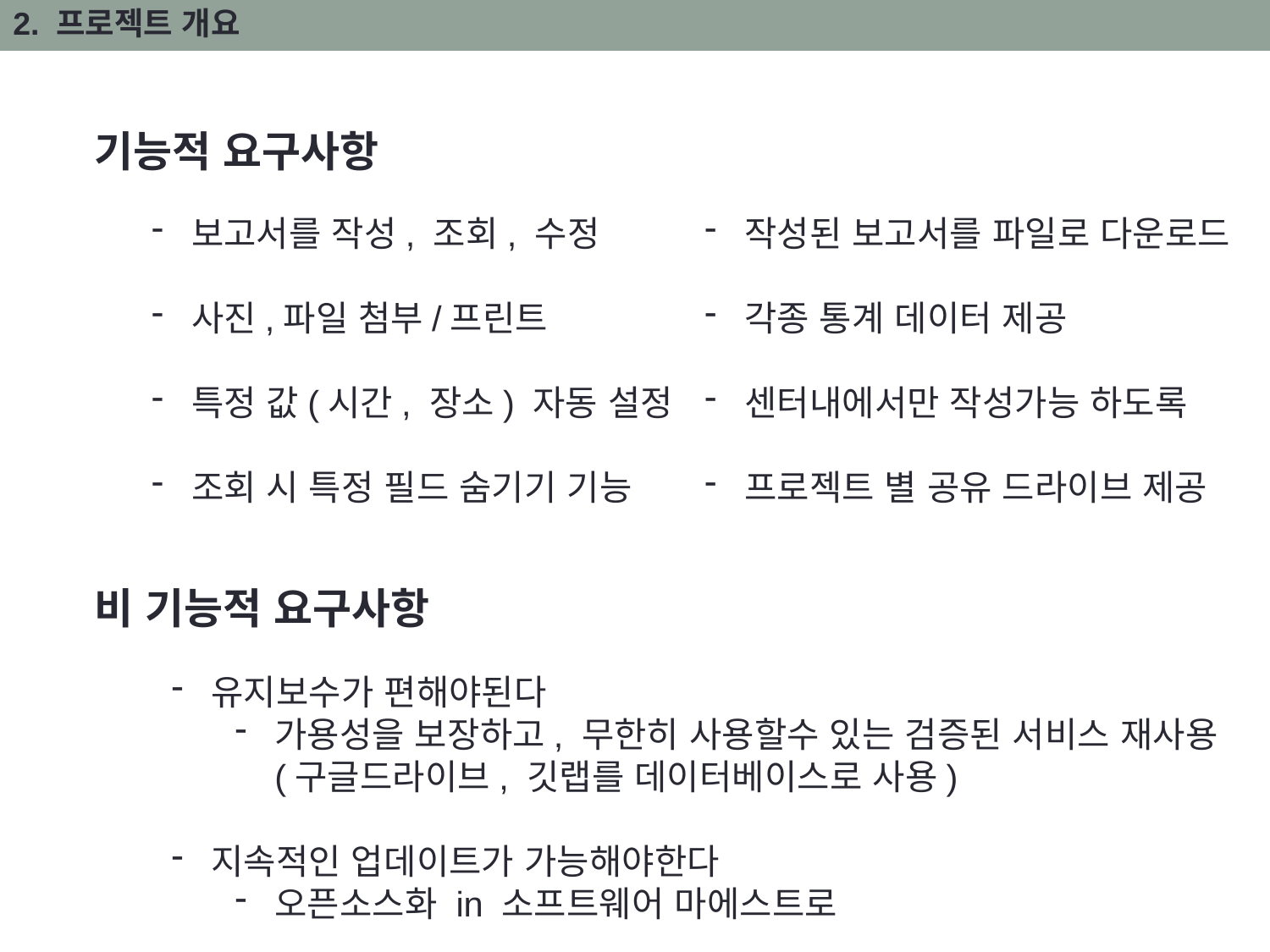

2. 프로젝트 개요
기능적 요구사항
보고서를 작성, 조회, 수정
사진,파일 첨부/프린트
특정 값(시간, 장소) 자동 설정
조회 시 특정 필드 숨기기 기능
작성된 보고서를 파일로 다운로드
각종 통계 데이터 제공
센터내에서만 작성가능 하도록
프로젝트 별 공유 드라이브 제공

비 기능적 요구사항
유지보수가 편해야된다
가용성을 보장하고, 무한히 사용할수 있는 검증된 서비스 재사용
(구글드라이브, 깃랩를 데이터베이스로 사용)
지속적인 업데이트가 가능해야한다
오픈소스화 in 소프트웨어 마에스트로